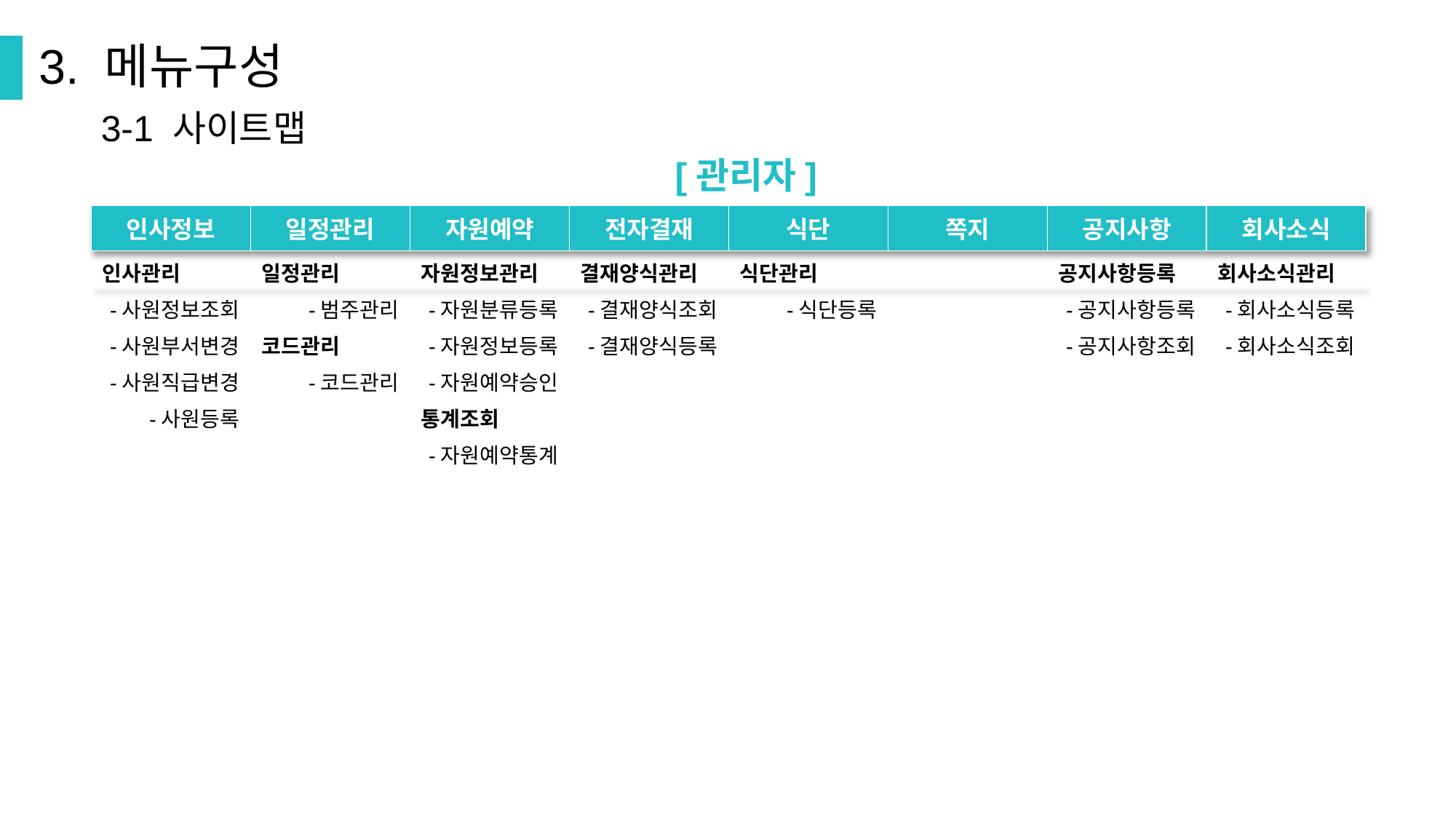

3. 메뉴구성

3-1 사이트맵
[관리자]
| 인사정보 | 일정관리 | 자원예약 | 전자결재 | 식단 | 쪽지 | 공지사항 | 회사소식 |
| --- | --- | --- | --- | --- | --- | --- | --- |
| 인사관리 | 일정관리 | 자원정보관리 | 결재양식관리 | 식단관리 |  | 공지사항등록 | 회사소식관리 |
| -사원정보조회 | -범주관리 | -자원분류등록 | -결재양식조회 | -식단등록 |  | -공지사항등록 | -회사소식등록 |
| -사원부서변경 | 코드관리 | -자원정보등록 | -결재양식등록 |  |  | -공지사항조회 | -회사소식조회 |
| -사원직급변경 | -코드관리 | -자원예약승인 |  |  |  |  |  |
| -사원등록 |  | 통계조회 |  |  |  |  |  |
|  |  | -자원예약통계 |  |  |  |  |  |
|  |  |  |  |  |  |  |  |